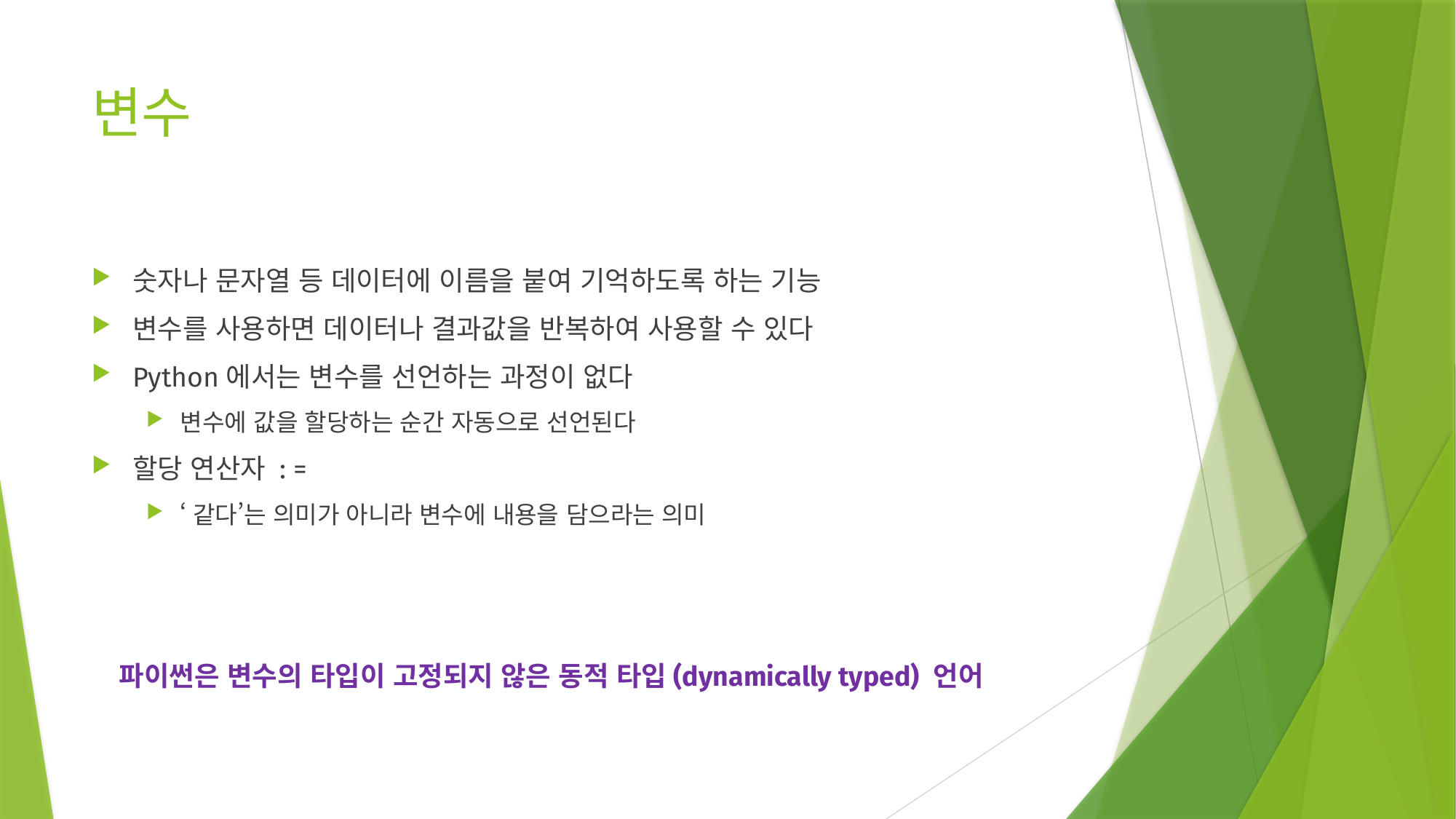

# 변수
숫자나 문자열 등 데이터에 이름을 붙여 기억하도록 하는 기능
변수를 사용하면 데이터나 결과값을 반복하여 사용할 수 있다
Python에서는 변수를 선언하는 과정이 없다
변수에 값을 할당하는 순간 자동으로 선언된다
할당 연산자 : =
‘같다’는 의미가 아니라 변수에 내용을 담으라는 의미

파이썬은 변수의 타입이 고정되지 않은 동적 타입(dynamically typed) 언어